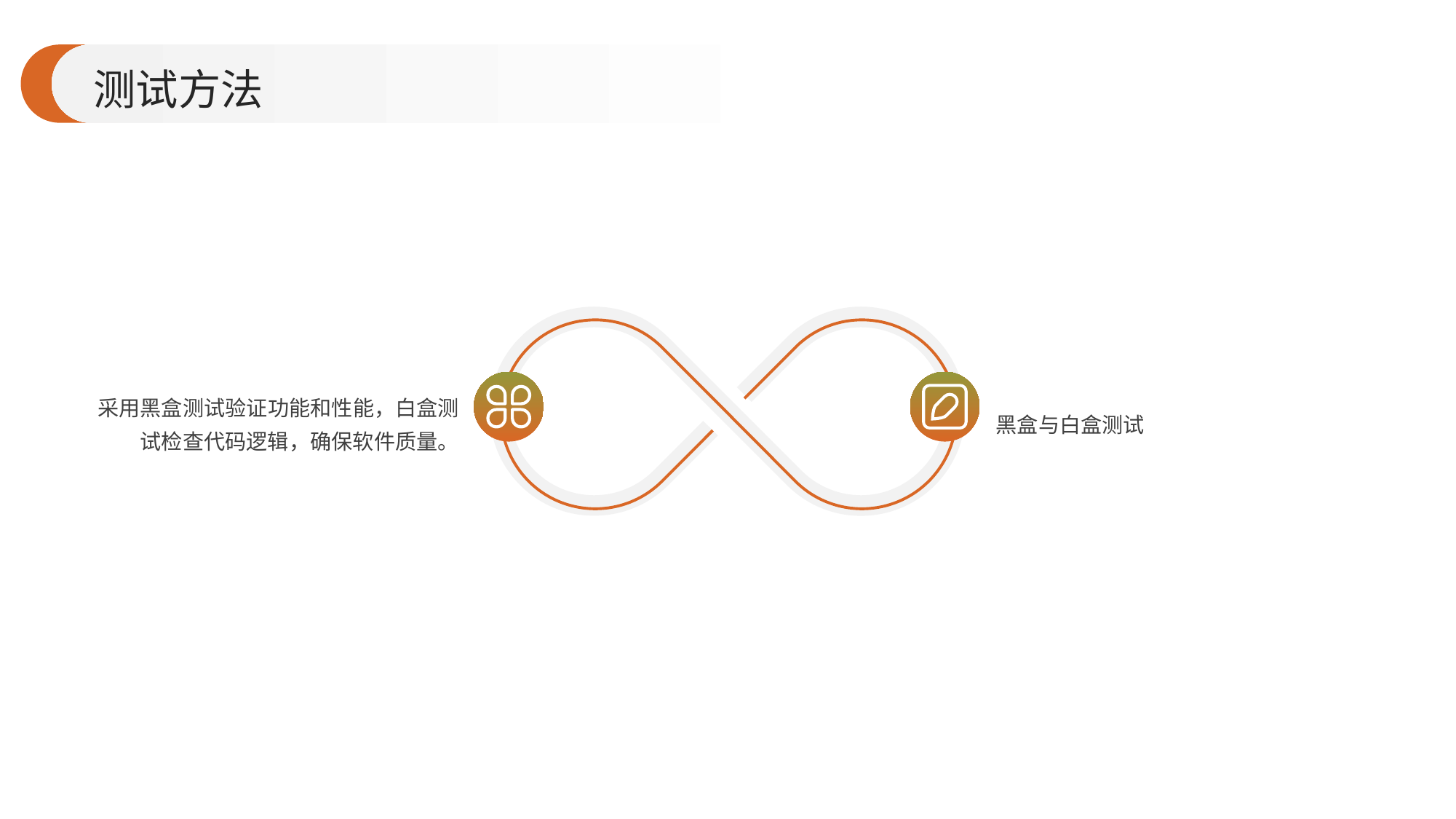

测试方法
采用黑盒测试验证功能和性能，白盒测试检查代码逻辑，确保软件质量。
黑盒与白盒测试